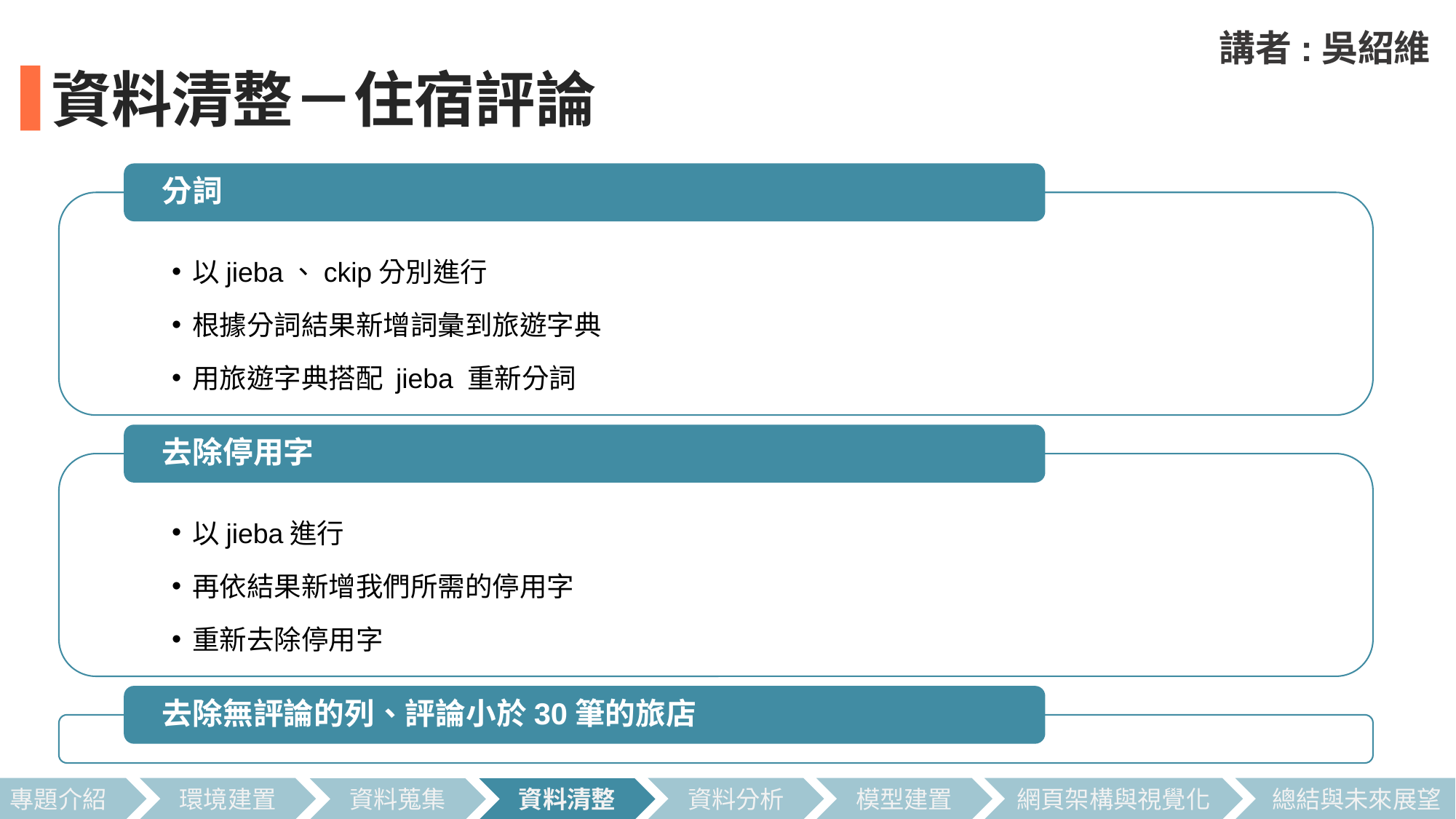

講者:吳紹維
資料清整－住宿評論

分詞

以jieba、ckip分別進行
根據分詞結果新增詞彙到旅遊字典
用旅遊字典搭配 jieba 重新分詞

去除停用字

以jieba進行
再依結果新增我們所需的停用字
重新去除停用字

去除無評論的列、評論小於30筆的旅店

總結與未來展望
專題介紹
環境建置
資料分析
模型建置
網頁架構與視覺化
資料蒐集
資料清整